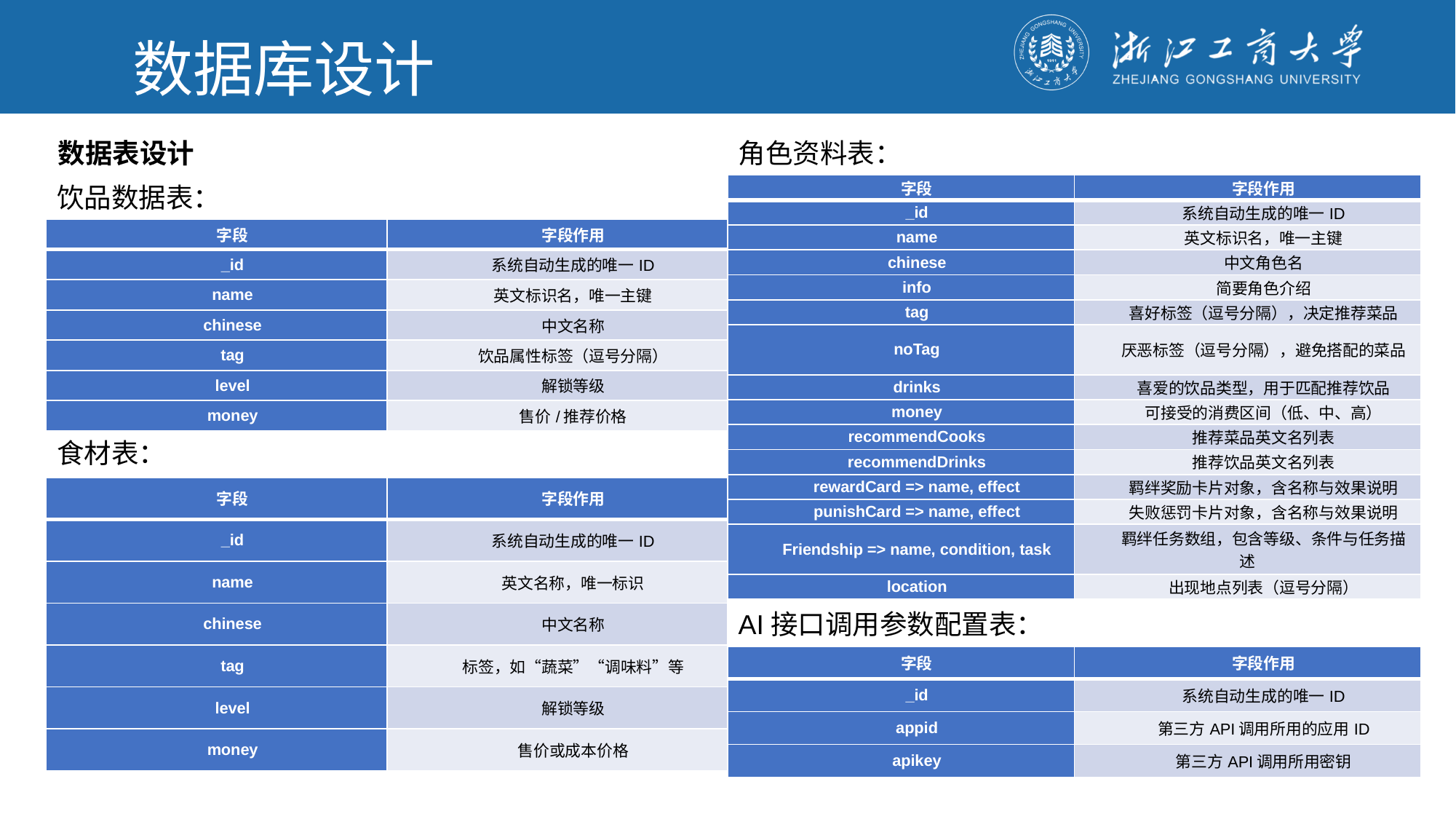

数据库设计
数据表设计
角色资料表：
饮品数据表：
| 字段 | 字段作用 |
| --- | --- |
| \_id | 系统自动生成的唯一ID |
| name | 英文标识名，唯一主键 |
| chinese | 中文角色名 |
| info | 简要角色介绍 |
| tag | 喜好标签（逗号分隔），决定推荐菜品 |
| noTag | 厌恶标签（逗号分隔），避免搭配的菜品 |
| drinks | 喜爱的饮品类型，用于匹配推荐饮品 |
| money | 可接受的消费区间（低、中、高） |
| recommendCooks | 推荐菜品英文名列表 |
| recommendDrinks | 推荐饮品英文名列表 |
| rewardCard => name, effect | 羁绊奖励卡片对象，含名称与效果说明 |
| punishCard => name, effect | 失败惩罚卡片对象，含名称与效果说明 |
| Friendship => name, condition, task | 羁绊任务数组，包含等级、条件与任务描述 |
| location | 出现地点列表（逗号分隔） |
| 字段 | 字段作用 |
| --- | --- |
| \_id | 系统自动生成的唯一ID |
| name | 英文标识名，唯一主键 |
| chinese | 中文名称 |
| tag | 饮品属性标签（逗号分隔） |
| level | 解锁等级 |
| money | 售价/推荐价格 |
食材表：
| 字段 | 字段作用 |
| --- | --- |
| \_id | 系统自动生成的唯一ID |
| name | 英文名称，唯一标识 |
| chinese | 中文名称 |
| tag | 标签，如“蔬菜”“调味料”等 |
| level | 解锁等级 |
| money | 售价或成本价格 |
AI接口调用参数配置表：
| 字段 | 字段作用 |
| --- | --- |
| \_id | 系统自动生成的唯一ID |
| appid | 第三方API调用所用的应用ID |
| apikey | 第三方API调用所用密钥 |